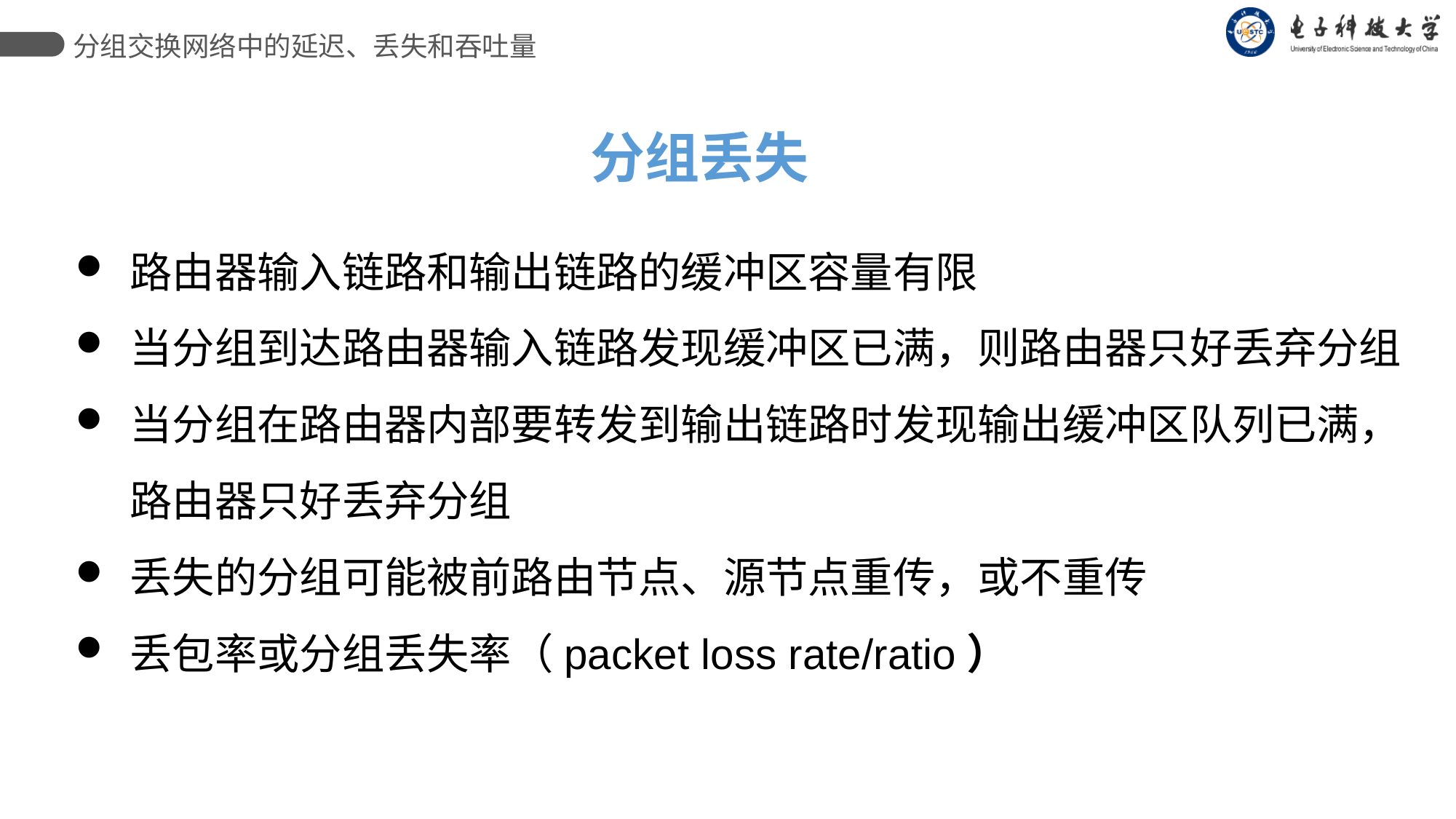

分组交换网络中的延迟、丢失和吞吐量

分组丢失
路由器输入链路和输出链路的缓冲区容量有限
当分组到达路由器输入链路发现缓冲区已满，则路由器只好丢弃分组
当分组在路由器内部要转发到输出链路时发现输出缓冲区队列已满，路由器只好丢弃分组
丢失的分组可能被前路由节点、源节点重传，或不重传
丢包率或分组丢失率（packet loss rate/ratio）